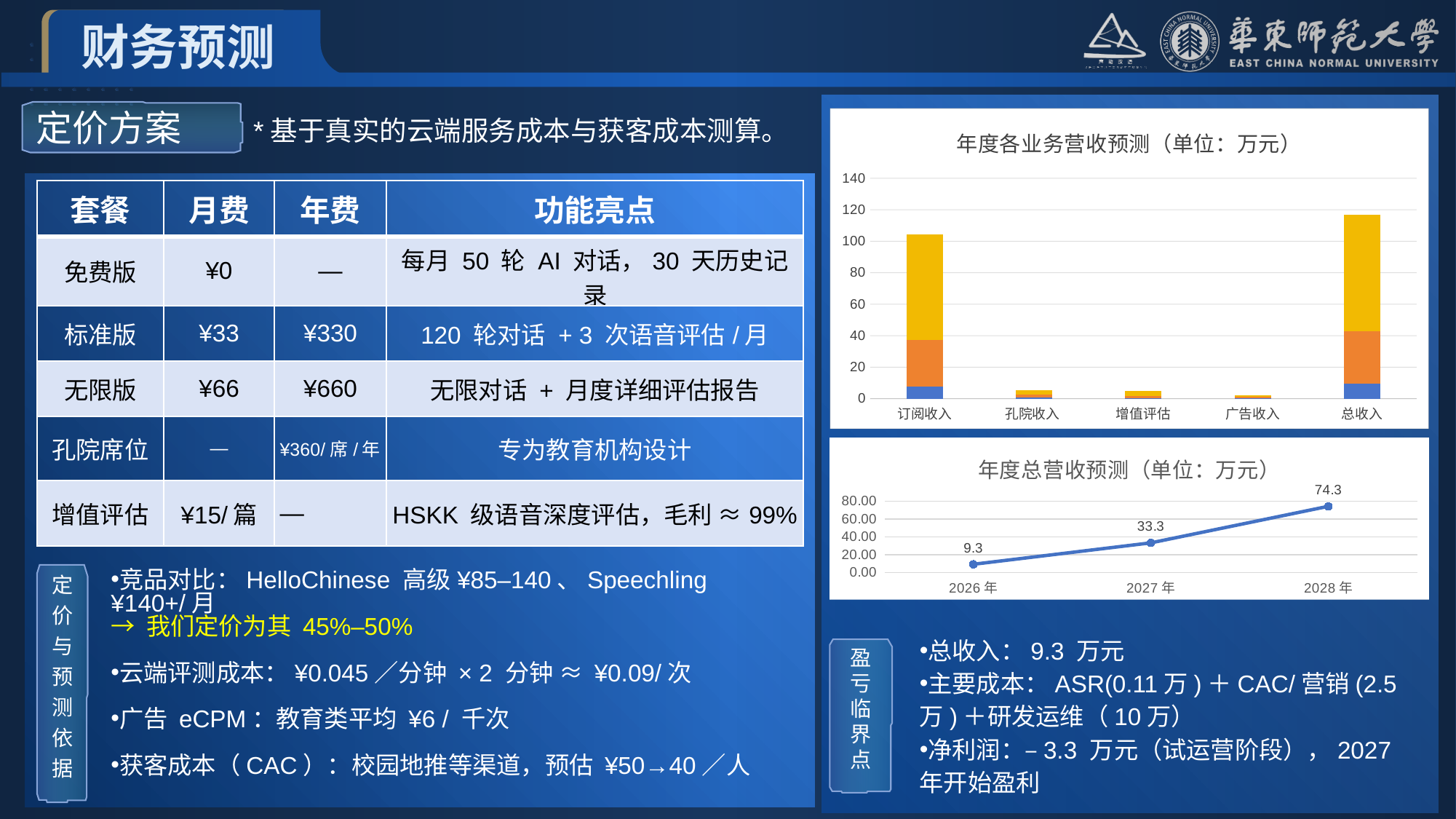

财务预测

定价方案

*基于真实的云端服务成本与获客成本测算。

### Chart: 年度各业务营收预测（单位：万元）

| Category | 2026年 | 2027年 | 2028年 |
|---|---|---|---|
| 订阅收入 | 7.9 | 29.4 | 67.2 |
| 孔院收入  | 0.7 | 1.8 | 2.9 |
| 增值评估 | 0.45 | 1.35 | 3.0 |
| 广告收入 | 0.24 | 0.72 | 1.2 |
| 总收入 | 9.3 | 33.3 | 74.3 |

| 套餐 | 月费 | 年费 | 功能亮点 |
| --- | --- | --- | --- |
| 免费版 | ¥0 | — | 每月 50 轮 AI 对话，30 天历史记录 |
| 标准版 | ¥33 | ¥330 | 120 轮对话 + 3 次语音评估/月 |
| 无限版 | ¥66 | ¥660 | 无限对话 + 月度详细评估报告 |
| 孔院席位 | — | ¥360/席/年 | 专为教育机构设计 |
| 增值评估 | ¥15/篇 | — | HSKK 级语音深度评估，毛利 ≈99% |

### Chart: 年度总营收预测（单位：万元）

| Category | 总收入 |
|---|---|
| 2026年 | 9.3 |
| 2027年 | 33.3 |
| 2028年 | 74.3 |
定价与预测依据
竞品对比：HelloChinese 高级¥85–140、Speechling ¥140+/月
→ 我们定价为其 45%–50%

云端评测成本：¥0.045／分钟 × 2 分钟 ≈ ¥0.09/次

广告 eCPM：教育类平均 ¥6 / 千次

获客成本（CAC）：校园地推等渠道，预估 ¥50→40／人
总收入：9.3 万元
主要成本：ASR(0.11万)＋CAC/营销(2.5万)＋研发运维（10万）
净利润：–3.3 万元（试运营阶段），2027 年开始盈利
盈
亏
临
界
点